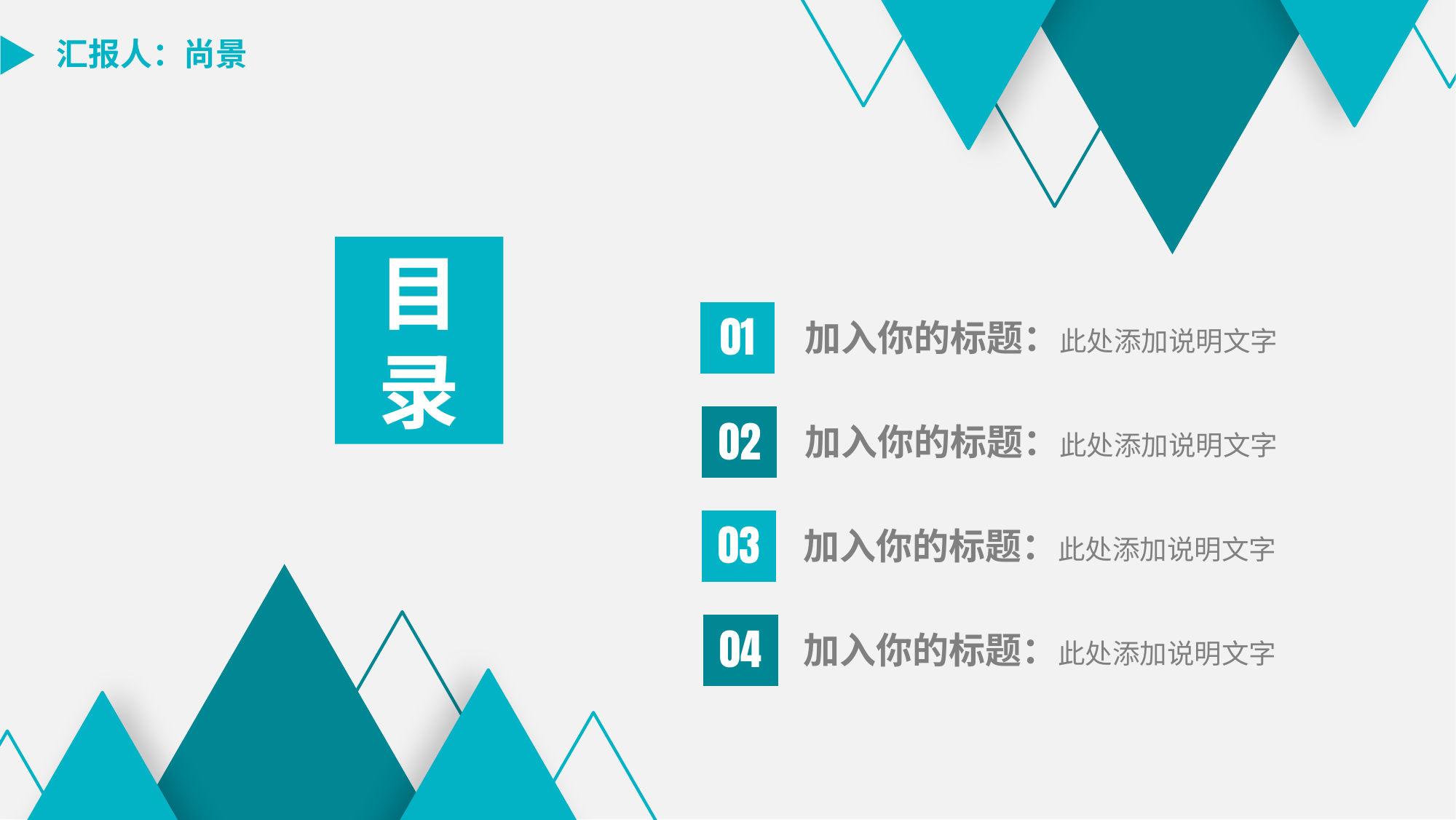

汇报人：尚景

目
录

01
加入你的标题：此处添加说明文字

02
加入你的标题：此处添加说明文字

03
加入你的标题：此处添加说明文字

04
加入你的标题：此处添加说明文字